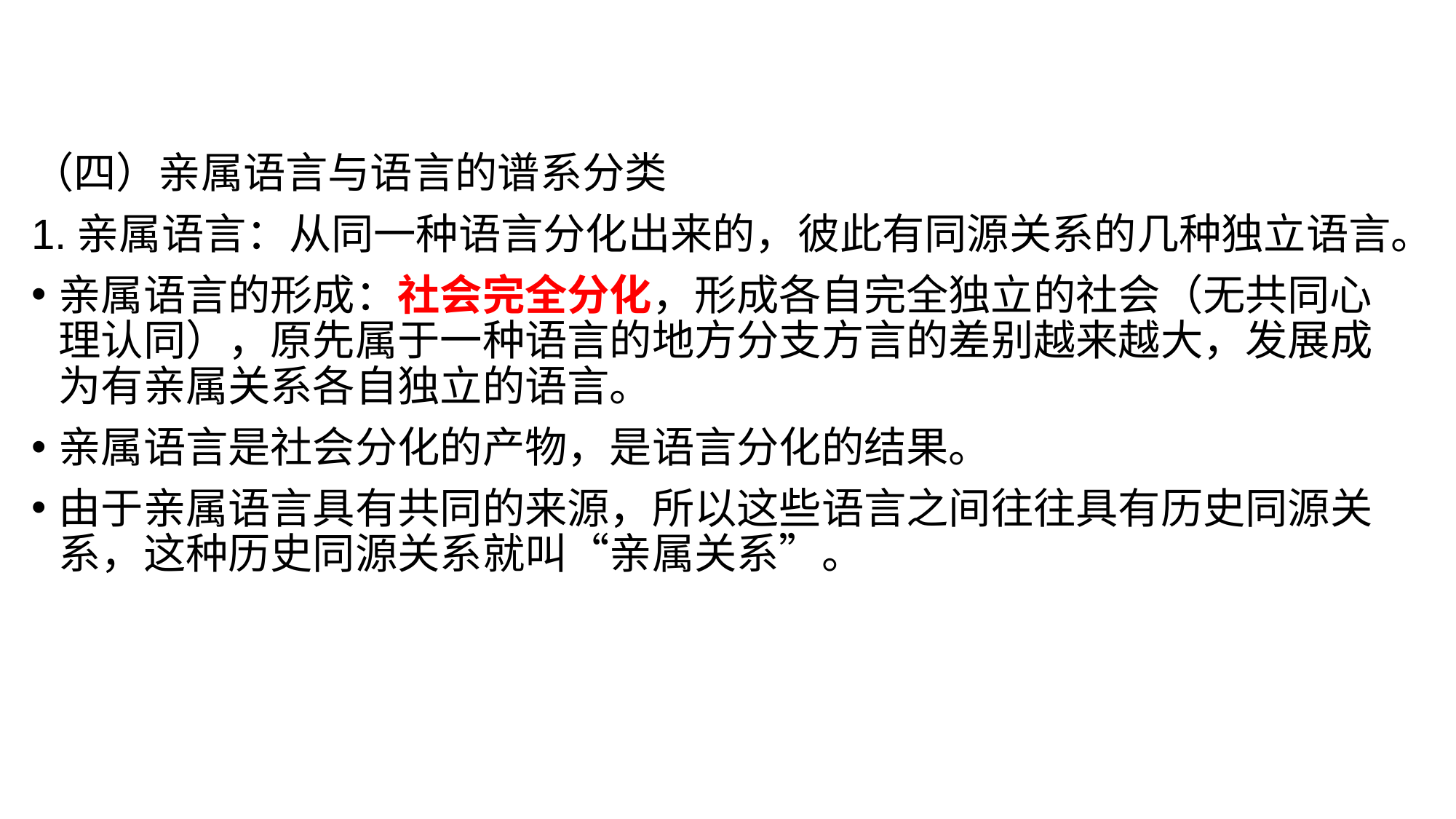

（四）亲属语言与语言的谱系分类
1.亲属语言：从同一种语言分化出来的，彼此有同源关系的几种独立语言。
亲属语言的形成：社会完全分化，形成各自完全独立的社会（无共同心理认同），原先属于一种语言的地方分支方言的差别越来越大，发展成为有亲属关系各自独立的语言。
亲属语言是社会分化的产物，是语言分化的结果。
由于亲属语言具有共同的来源，所以这些语言之间往往具有历史同源关系，这种历史同源关系就叫“亲属关系”。